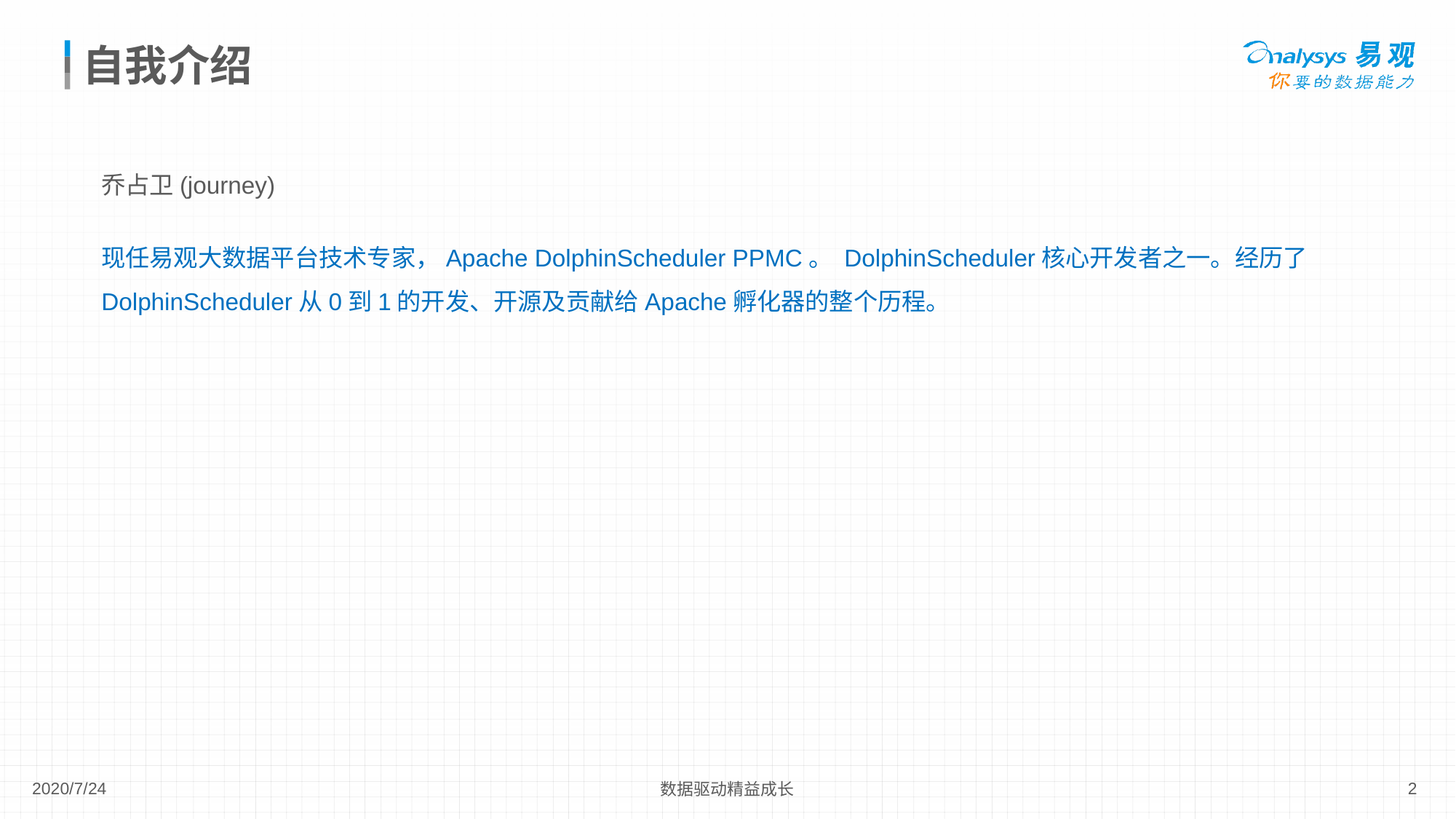

# 自我介绍
乔占卫(journey)

现任易观大数据平台技术专家，Apache DolphinScheduler PPMC。 DolphinScheduler核心开发者之一。经历了DolphinScheduler从0到1的开发、开源及贡献给Apache孵化器的整个历程。